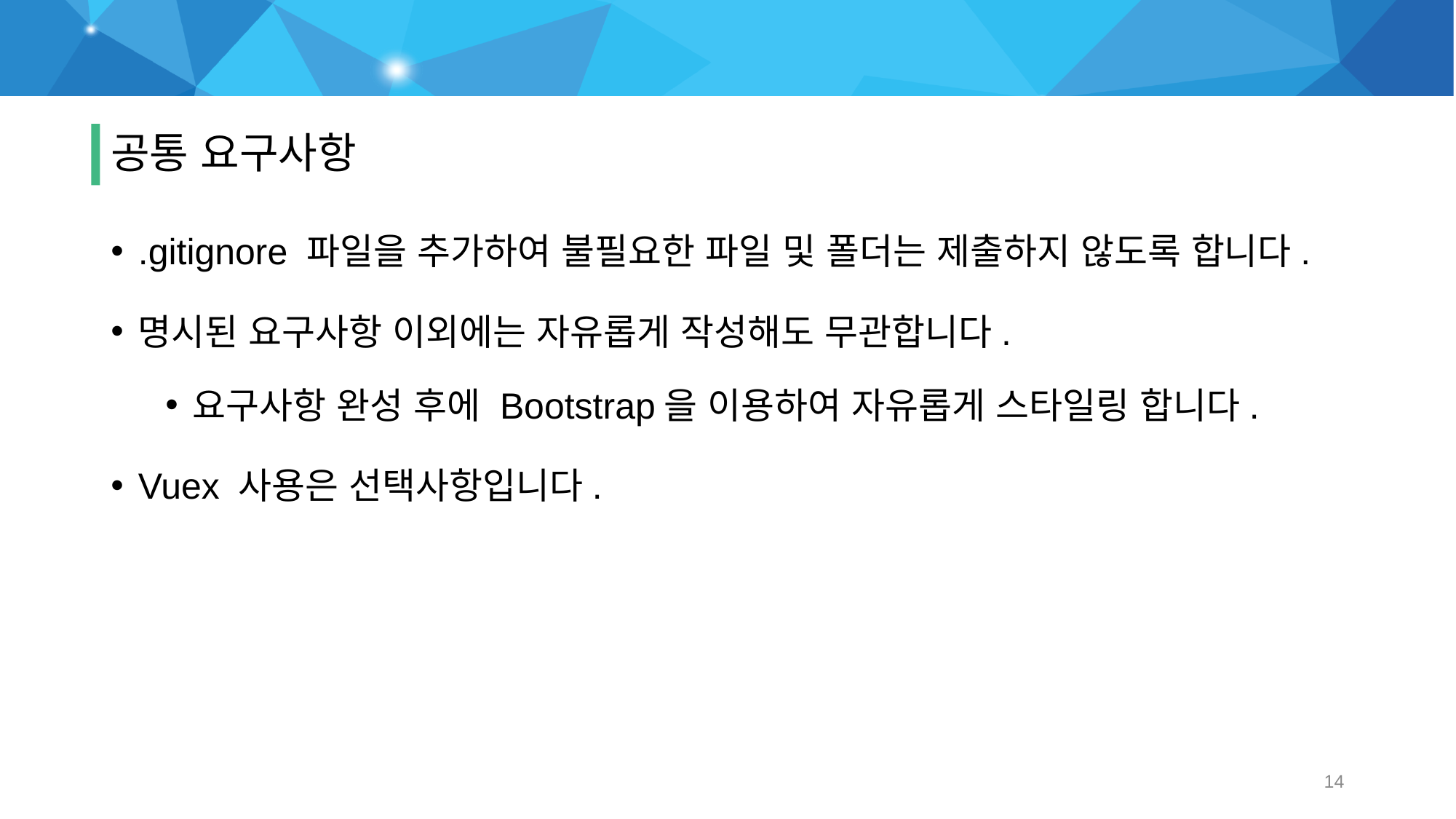

# 요구사항
공통 요구사항
.gitignore 파일을 추가하여 불필요한 파일 및 폴더는 제출하지 않도록 합니다.
명시된 요구사항 이외에는 자유롭게 작성해도 무관합니다.
요구사항 완성 후에 Bootstrap을 이용하여 자유롭게 스타일링 합니다.
Vuex 사용은 선택사항입니다.

14